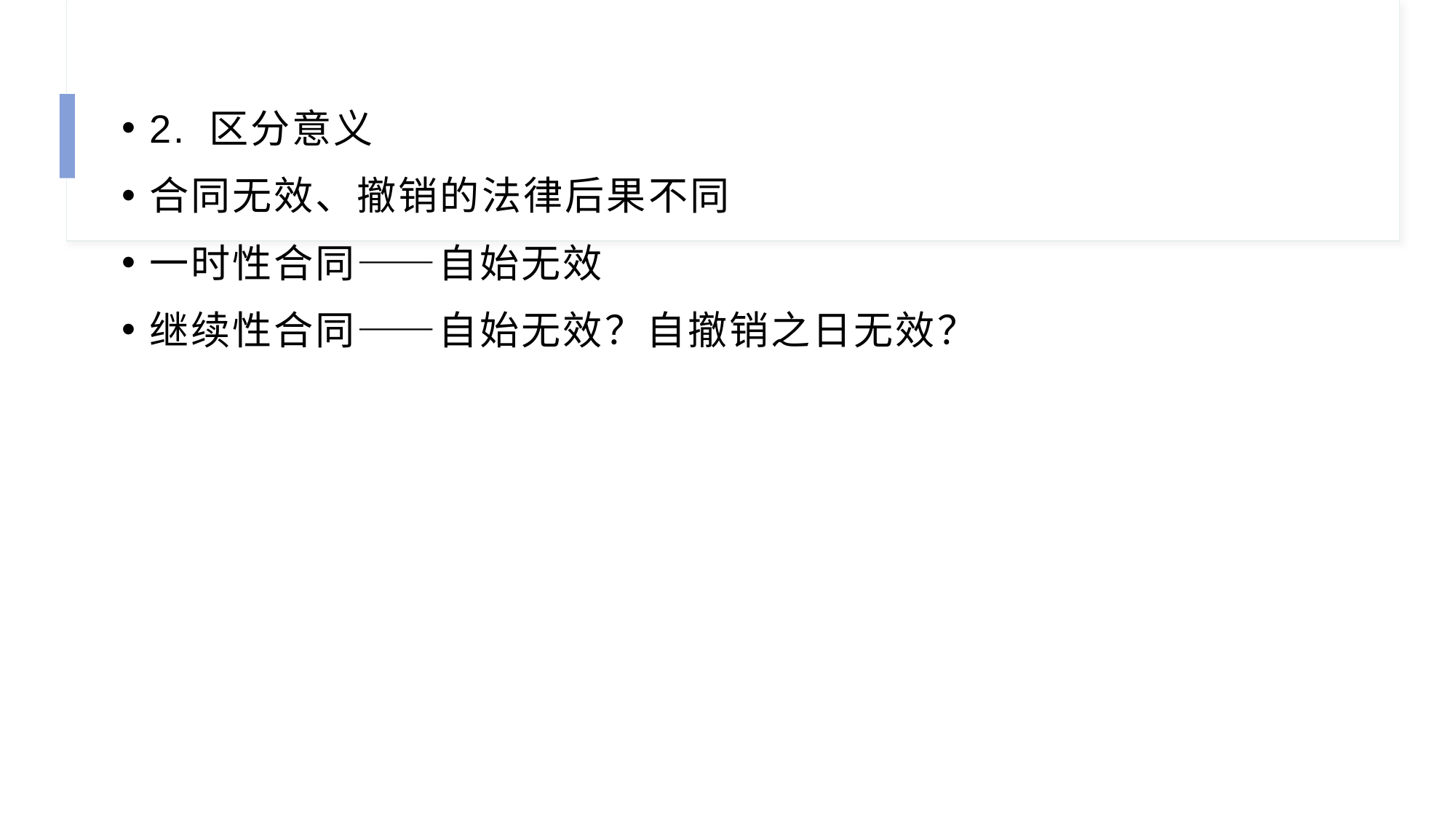

2. 区分意义
合同无效、撤销的法律后果不同
一时性合同——自始无效
继续性合同——自始无效？自撤销之日无效？